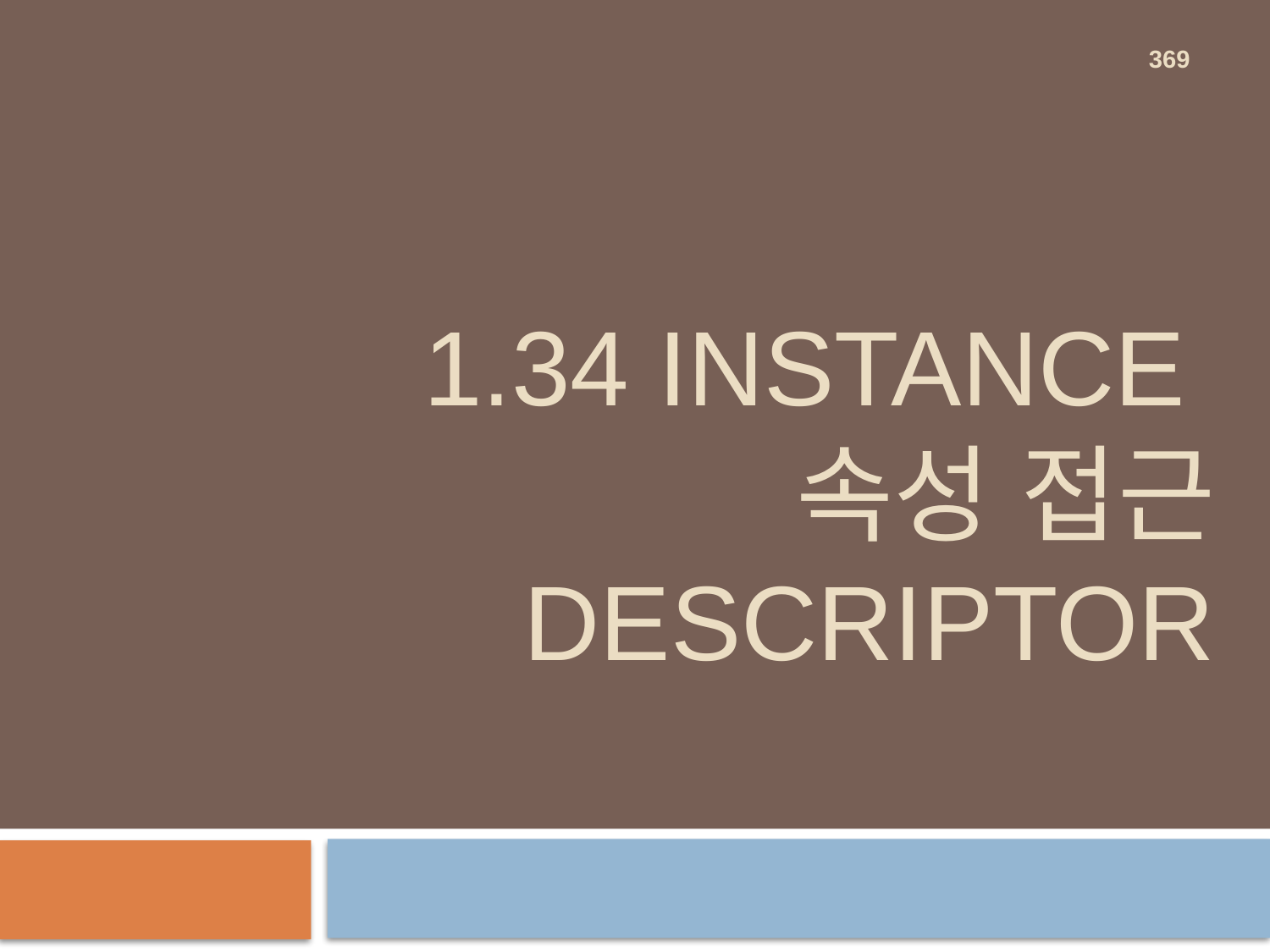

369
# 1.34 instance 속성 접근 descriptor